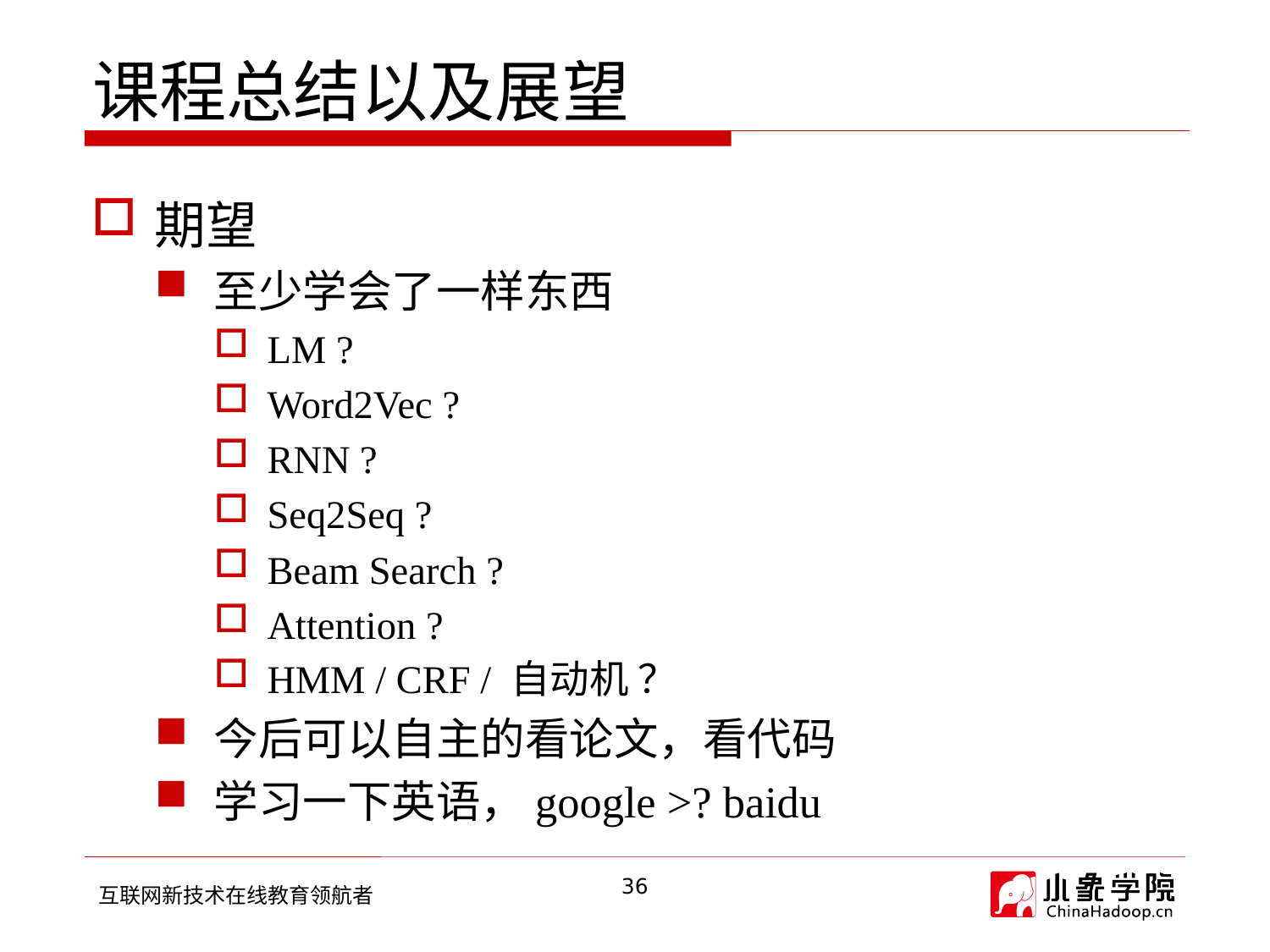

# 课程总结以及展望
期望
至少学会了一样东西
LM ?
Word2Vec ?
RNN ?
Seq2Seq ?
Beam Search ?
Attention ?
HMM / CRF / 自动机 ？
今后可以自主的看论文，看代码
学习一下英语，google >? baidu
36